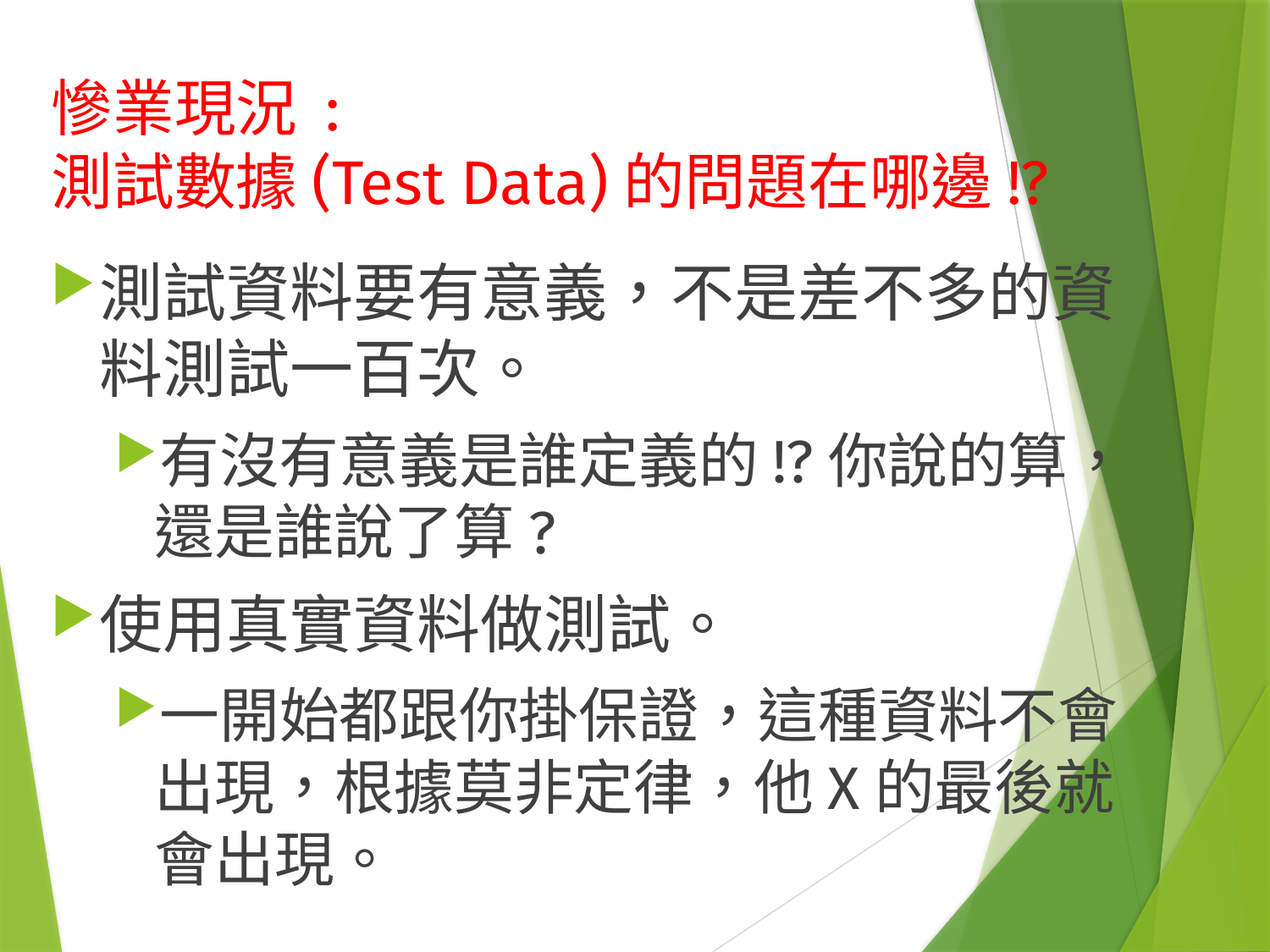

# 慘業現況 : 測試數據(Test Data)的問題在哪邊!?
測試資料要有意義，不是差不多的資料測試一百次。
有沒有意義是誰定義的!?你說的算，還是誰說了算?
使用真實資料做測試。
一開始都跟你掛保證，這種資料不會出現，根據莫非定律，他X的最後就會出現。